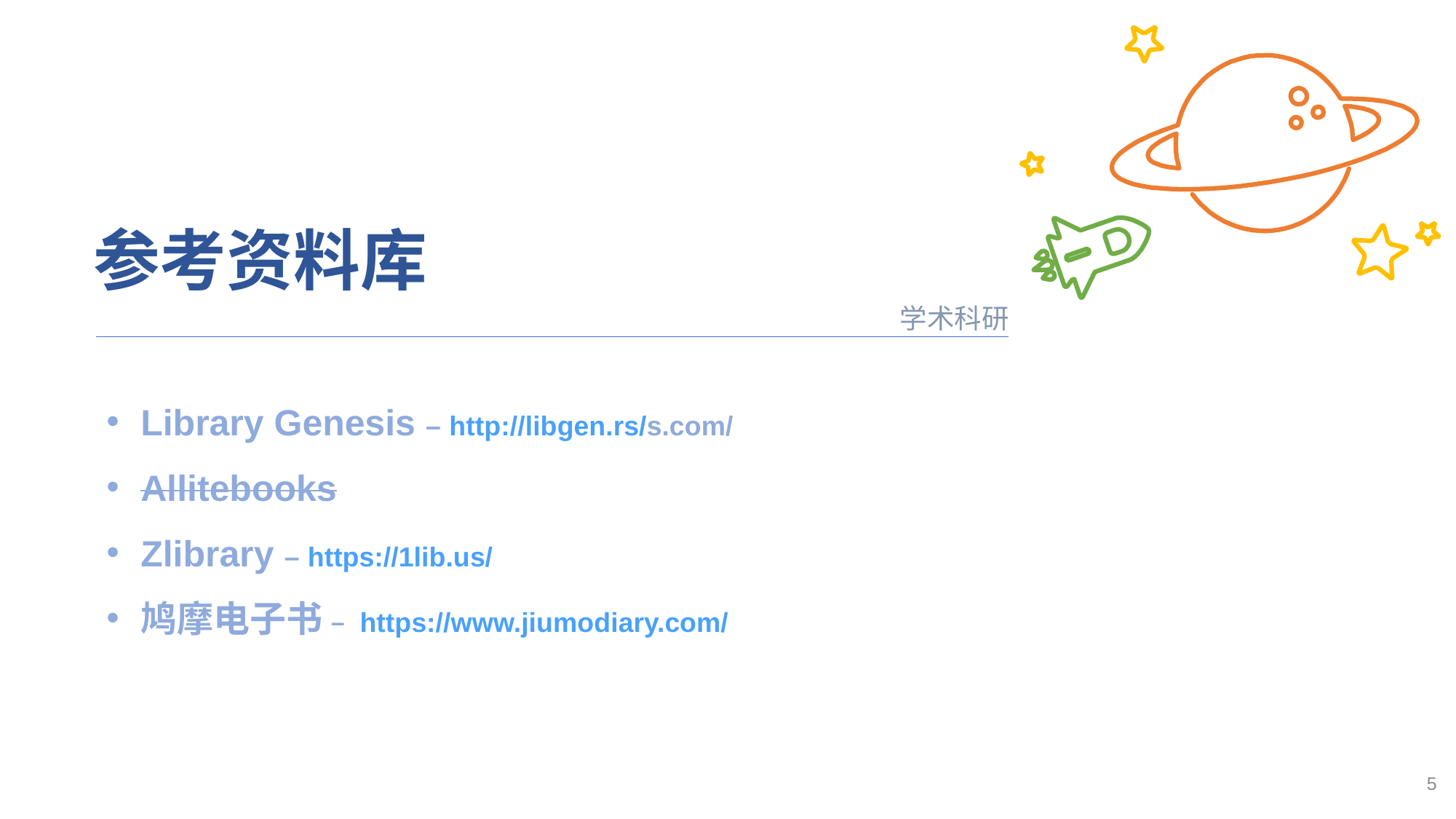

参考资料库
学术科研

Library Genesis – http://libgen.rs/s.com/
Allitebooks
Zlibrary – https://1lib.us/
鸠摩电子书 – https://www.jiumodiary.com/

5